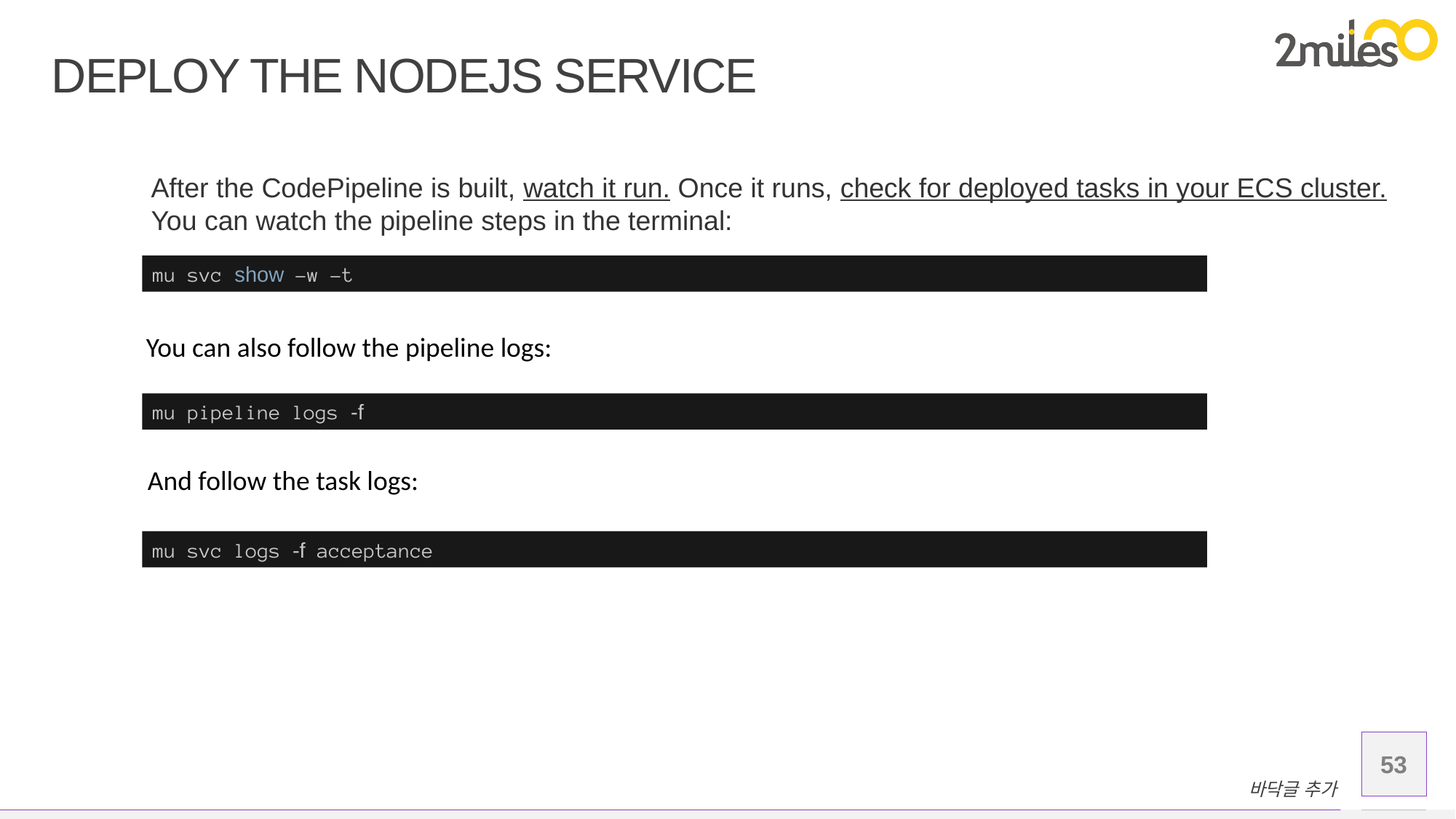

# Deploy the NodeJS Service
After the CodePipeline is built, watch it run. Once it runs, check for deployed tasks in your ECS cluster.
You can watch the pipeline steps in the terminal:
mu svc show -w -t
You can also follow the pipeline logs:
mu pipeline logs -f
And follow the task logs:
mu svc logs -f acceptance
53
바닥글 추가